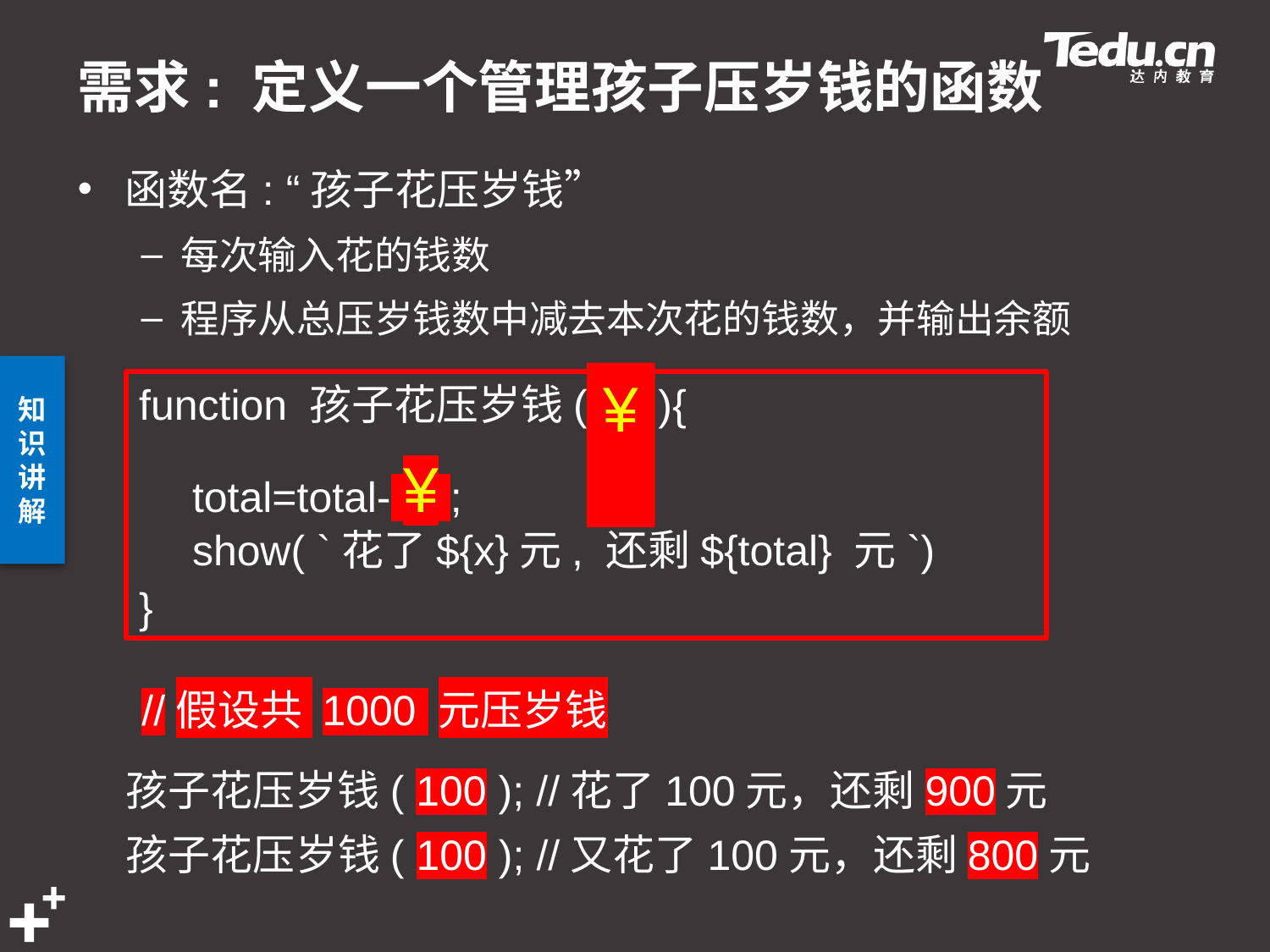

# 需求: 定义一个管理孩子压岁钱的函数
函数名: “孩子花压岁钱”
每次输入花的钱数
程序从总压岁钱数中减去本次花的钱数，并输出余额
¥
function 孩子花压岁钱(      ){

}
total=total- ¥ ;
show( `花了${x}元, 还剩${total} 元`)
//假设共 1000 元压岁钱
孩子花压岁钱( 100 ); //花了100元，还剩900元
孩子花压岁钱( 100 ); //又花了100元，还剩800元